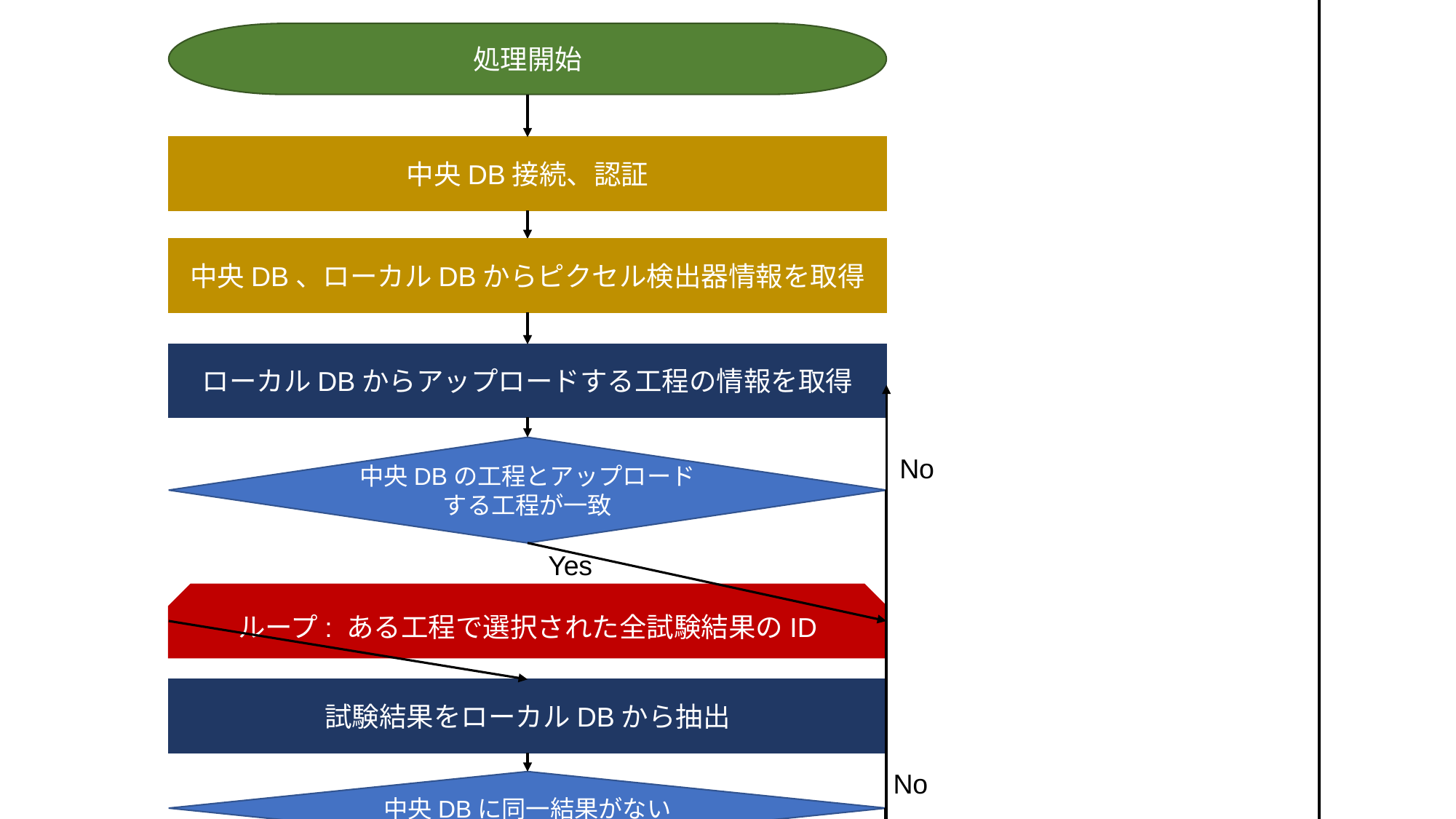

処理開始
中央DB接続、認証
中央DB、ローカルDBからピクセル検出器情報を取得
ローカルDBからアップロードする工程の情報を取得
中央DBの工程とアップロードする工程が一致
No
Yes
ループ: ある工程で選択された全試験結果のID
試験結果をローカルDBから抽出
No
中央DBに同一結果がない
Yes
試験結果をアップロード
次試験結果の処理 or ループ終了
中央DBのステージを次のステージへ
ローカルDBに次ステージの
テスト結果がない
No
Yes
処理終了